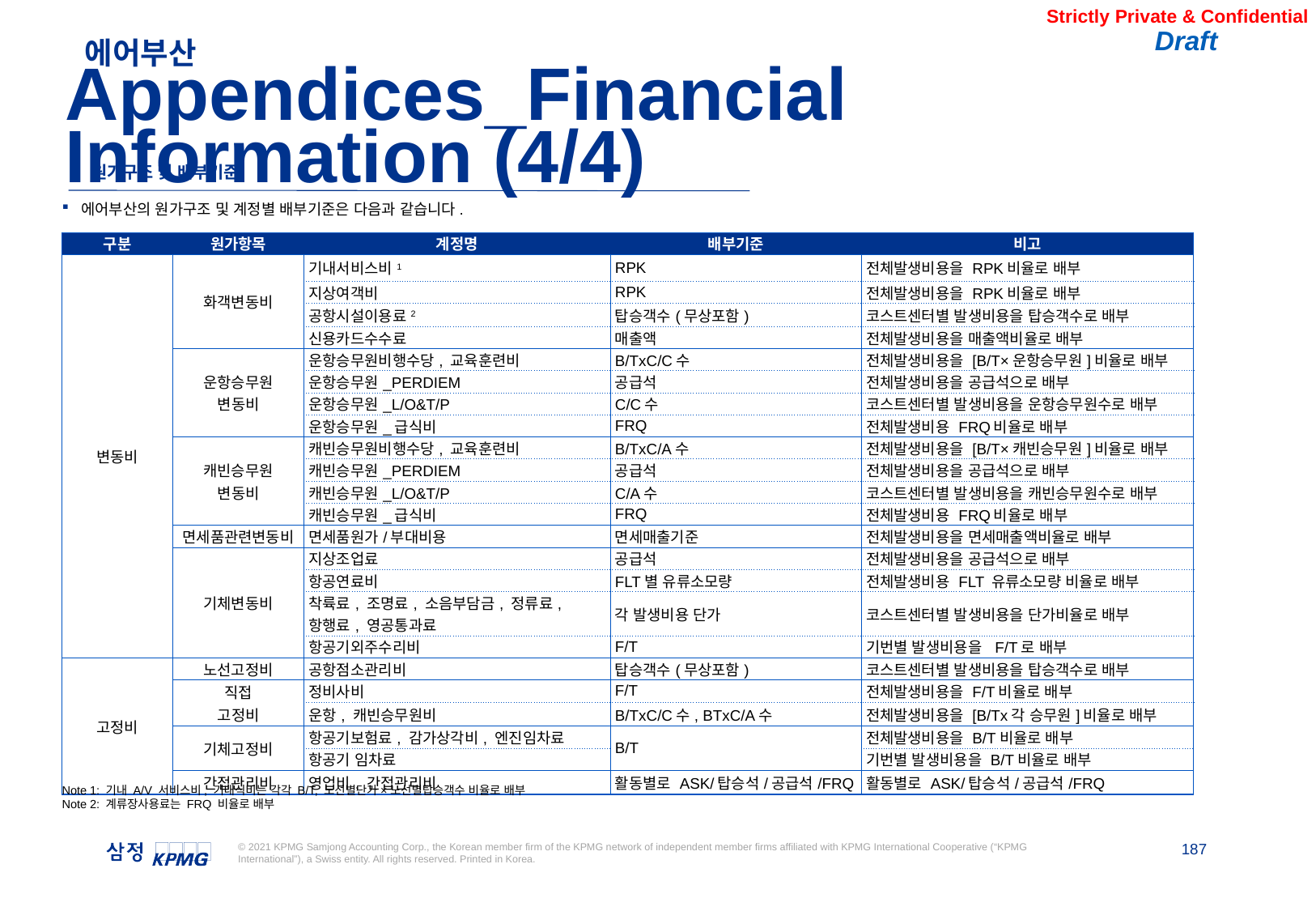

에어부산
Appendices_Financial Information (4/4)
▌원가구조 및 배부기준

에어부산의 원가구조 및 계정별 배부기준은 다음과 같습니다.
| 구분 | 원가항목 | 계정명 | 배부기준 | 비고 |
| --- | --- | --- | --- | --- |
| 변동비 | 화객변동비 | 기내서비스비1 | RPK | 전체발생비용을 RPK비율로 배부 |
|  |  | 지상여객비 | RPK | 전체발생비용을 RPK비율로 배부 |
|  |  | 공항시설이용료2 | 탑승객수(무상포함) | 코스트센터별 발생비용을 탑승객수로 배부 |
|  |  | 신용카드수수료 | 매출액 | 전체발생비용을 매출액비율로 배부 |
|  | 운항승무원 변동비 | 운항승무원비행수당, 교육훈련비 | B/TxC/C수 | 전체발생비용을 [B/T×운항승무원]비율로 배부 |
|  |  | 운항승무원\_PERDIEM | 공급석 | 전체발생비용을 공급석으로 배부 |
|  |  | 운항승무원\_L/O&T/P | C/C수 | 코스트센터별 발생비용을 운항승무원수로 배부 |
|  |  | 운항승무원\_급식비 | FRQ | 전체발생비용 FRQ비율로 배부 |
|  | 캐빈승무원 변동비 | 캐빈승무원비행수당, 교육훈련비 | B/TxC/A수 | 전체발생비용을 [B/T×캐빈승무원]비율로 배부 |
|  |  | 캐빈승무원\_PERDIEM | 공급석 | 전체발생비용을 공급석으로 배부 |
|  |  | 캐빈승무원\_L/O&T/P | C/A수 | 코스트센터별 발생비용을 캐빈승무원수로 배부 |
|  |  | 캐빈승무원\_급식비 | FRQ | 전체발생비용 FRQ비율로 배부 |
|  | 면세품관련변동비 | 면세품원가/부대비용 | 면세매출기준 | 전체발생비용을 면세매출액비율로 배부 |
|  | 기체변동비 | 지상조업료 | 공급석 | 전체발생비용을 공급석으로 배부 |
|  |  | 항공연료비 | FLT별 유류소모량 | 전체발생비용 FLT 유류소모량 비율로 배부 |
|  |  | 착륙료, 조명료, 소음부담금, 정류료, 항행료, 영공통과료 | 각 발생비용 단가 | 코스트센터별 발생비용을 단가비율로 배부 |
|  |  | 항공기외주수리비 | F/T | 기번별 발생비용을 F/T로 배부 |
| 고정비 | 노선고정비 | 공항점소관리비 | 탑승객수(무상포함) | 코스트센터별 발생비용을 탑승객수로 배부 |
|  | 직접 고정비 | 정비사비 | F/T | 전체발생비용을 F/T비율로 배부 |
|  |  | 운항, 캐빈승무원비 | B/TxC/C수, BTxC/A수 | 전체발생비용을 [B/Tx각 승무원]비율로 배부 |
|  | 기체고정비 | 항공기보험료, 감가상각비, 엔진임차료 | B/T | 전체발생비용을 B/T비율로 배부 |
|  |  | 항공기 임차료 |  | 기번별 발생비용을 B/T비율로 배부 |
|  | 간접관리비 | 영업비, 간접관리비 | 활동별로 ASK/탑승석/공급석/FRQ | 활동별로 ASK/탑승석/공급석/FRQ |
Note 1: 기내 A/V 서비스비, 기내식비는 각각 B/T, 노선별단가×노선별탑승객수 비율로 배부
Note 2: 계류장사용료는 FRQ 비율로 배부